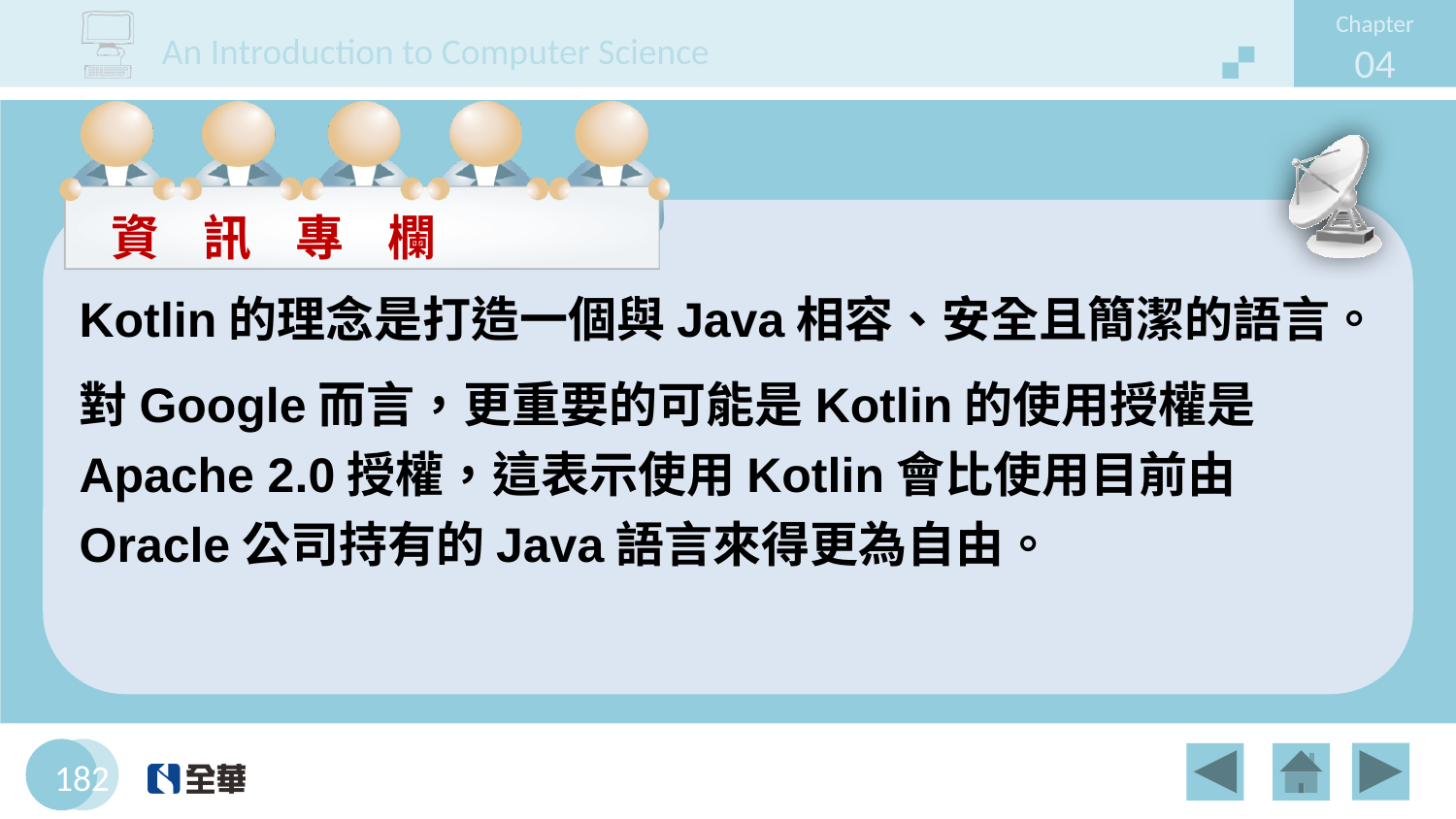

Kotlin的理念是打造一個與Java相容、安全且簡潔的語言。
對Google而言，更重要的可能是Kotlin的使用授權是Apache 2.0授權，這表示使用Kotlin會比使用目前由Oracle公司持有的Java語言來得更為自由。